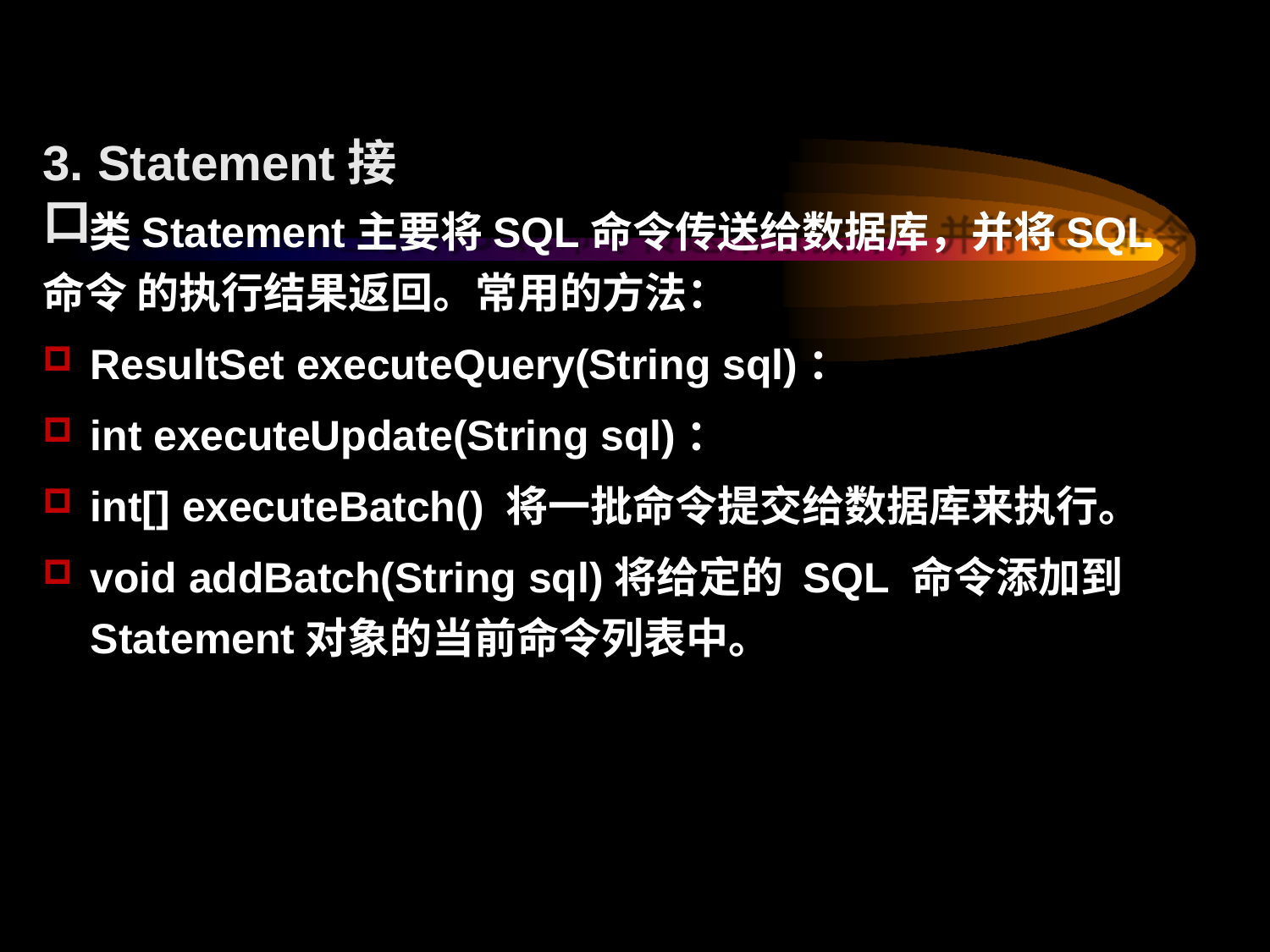

# 3. Statement接口

类Statement主要将SQL命令传送给数据库，并将SQL命令 的执行结果返回。常用的方法：
ResultSet executeQuery(String sql)：
int executeUpdate(String sql)：
int[] executeBatch() 将一批命令提交给数据库来执行。
void addBatch(String sql)将给定的 SQL 命令添加到
Statement对象的当前命令列表中。